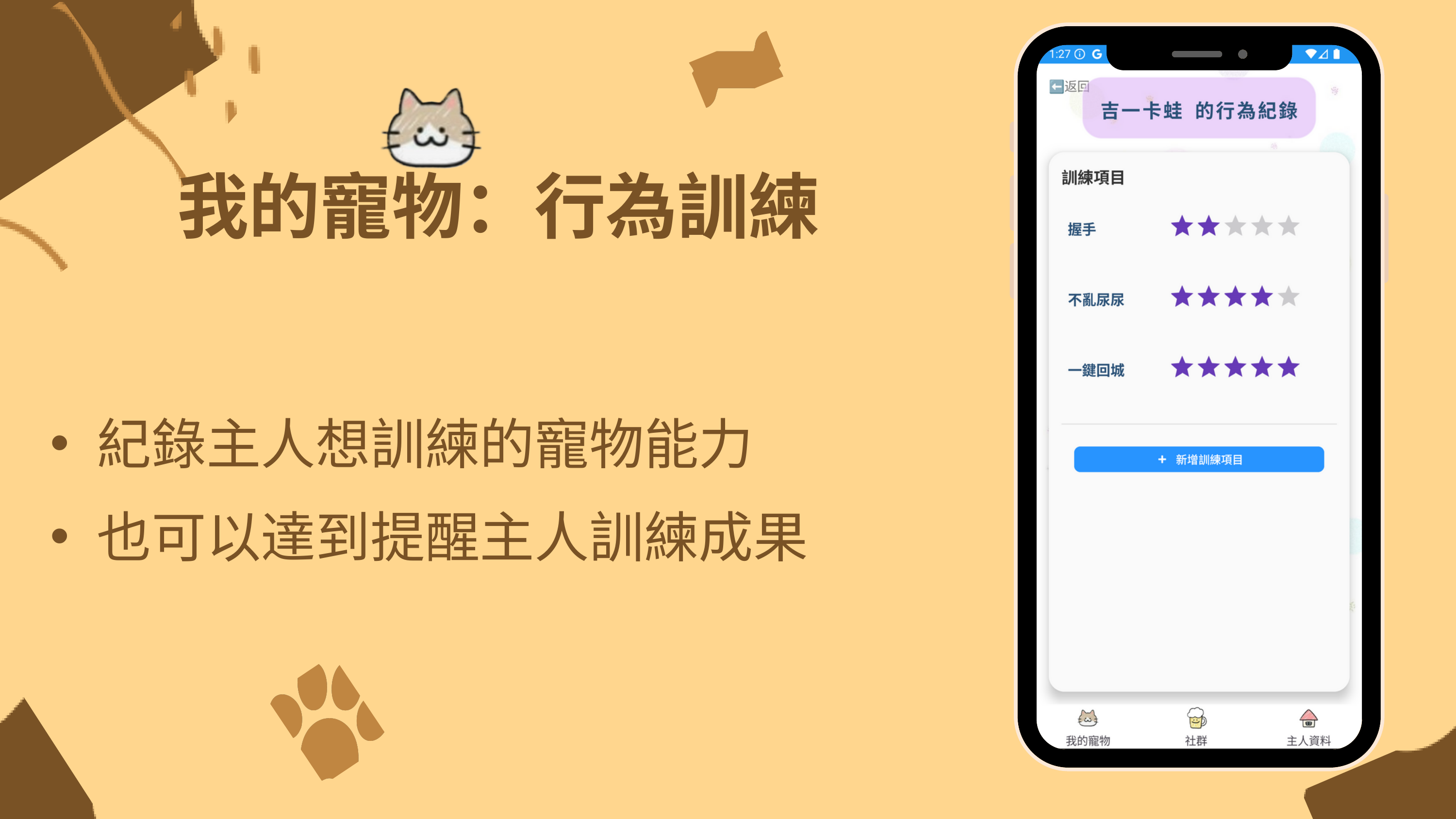

我的寵物：行為訓練
紀錄主人想訓練的寵物能力
也可以達到提醒主人訓練成果